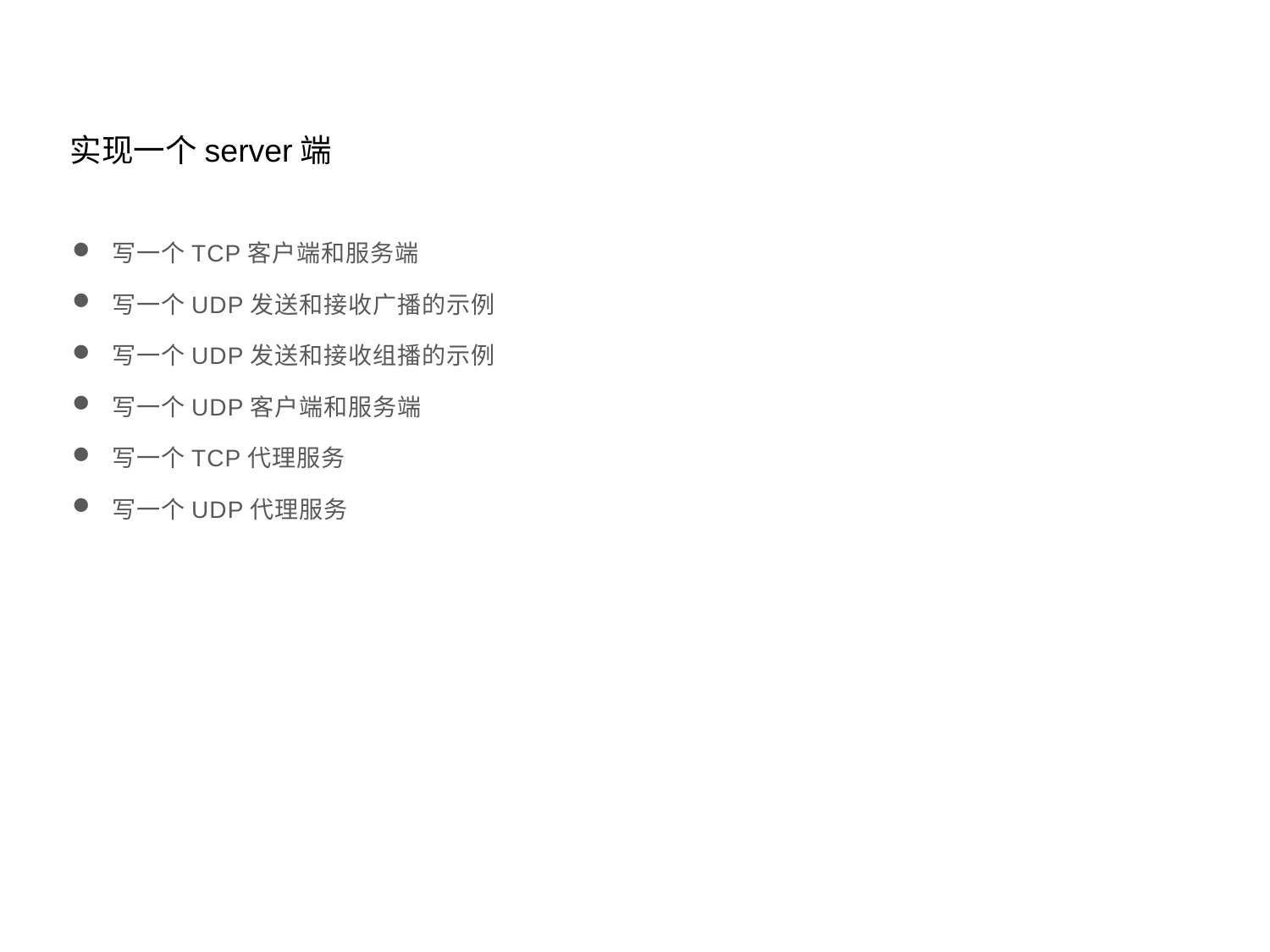

实现一个server端
写一个TCP客户端和服务端
写一个UDP发送和接收广播的示例
写一个UDP发送和接收组播的示例
写一个UDP客户端和服务端
写一个TCP代理服务
写一个UDP代理服务